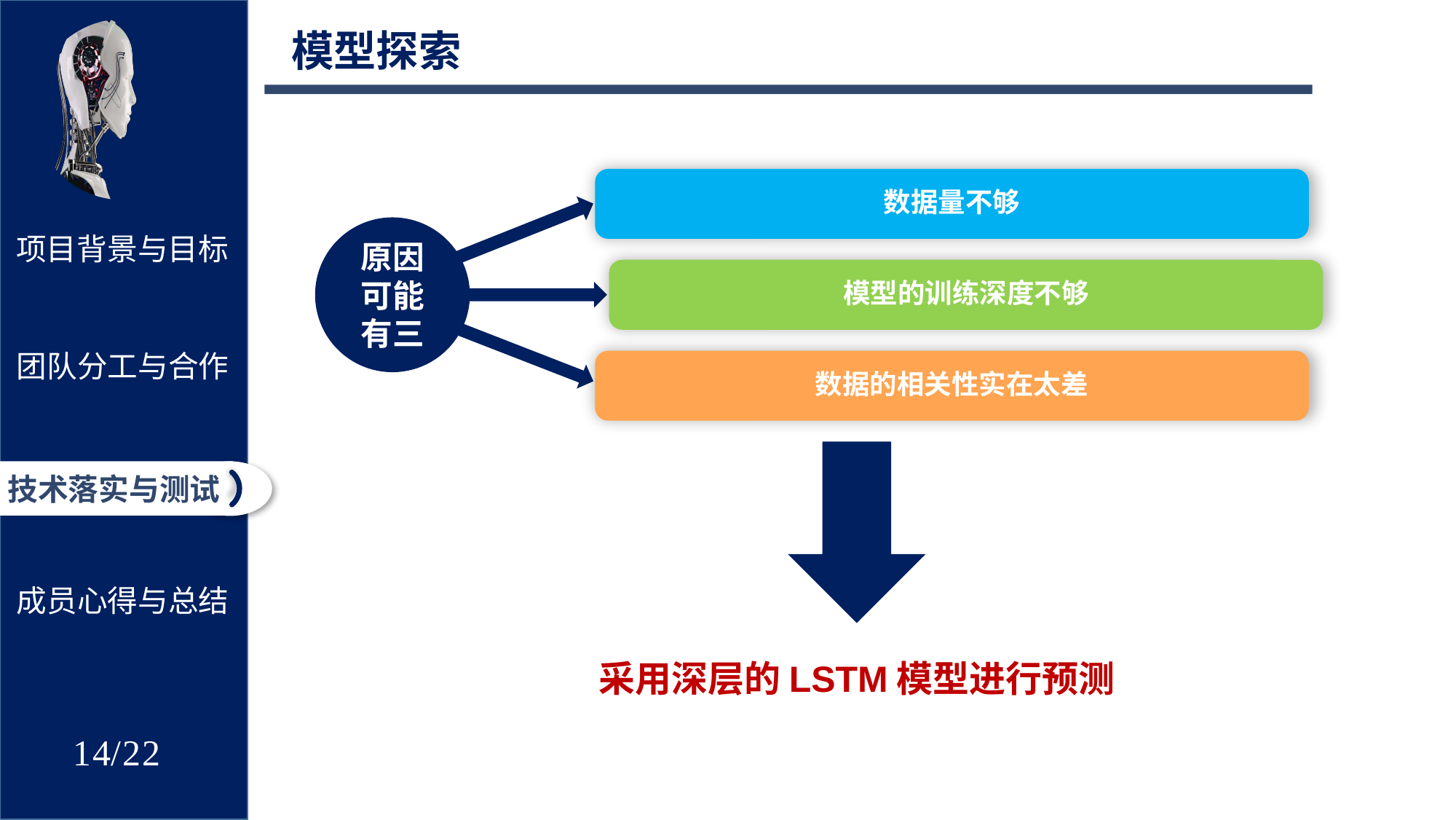

模型探索

数据量不够
原因
可能有三

模型的训练深度不够

数据的相关性实在太差

采用深层的LSTM模型进行预测